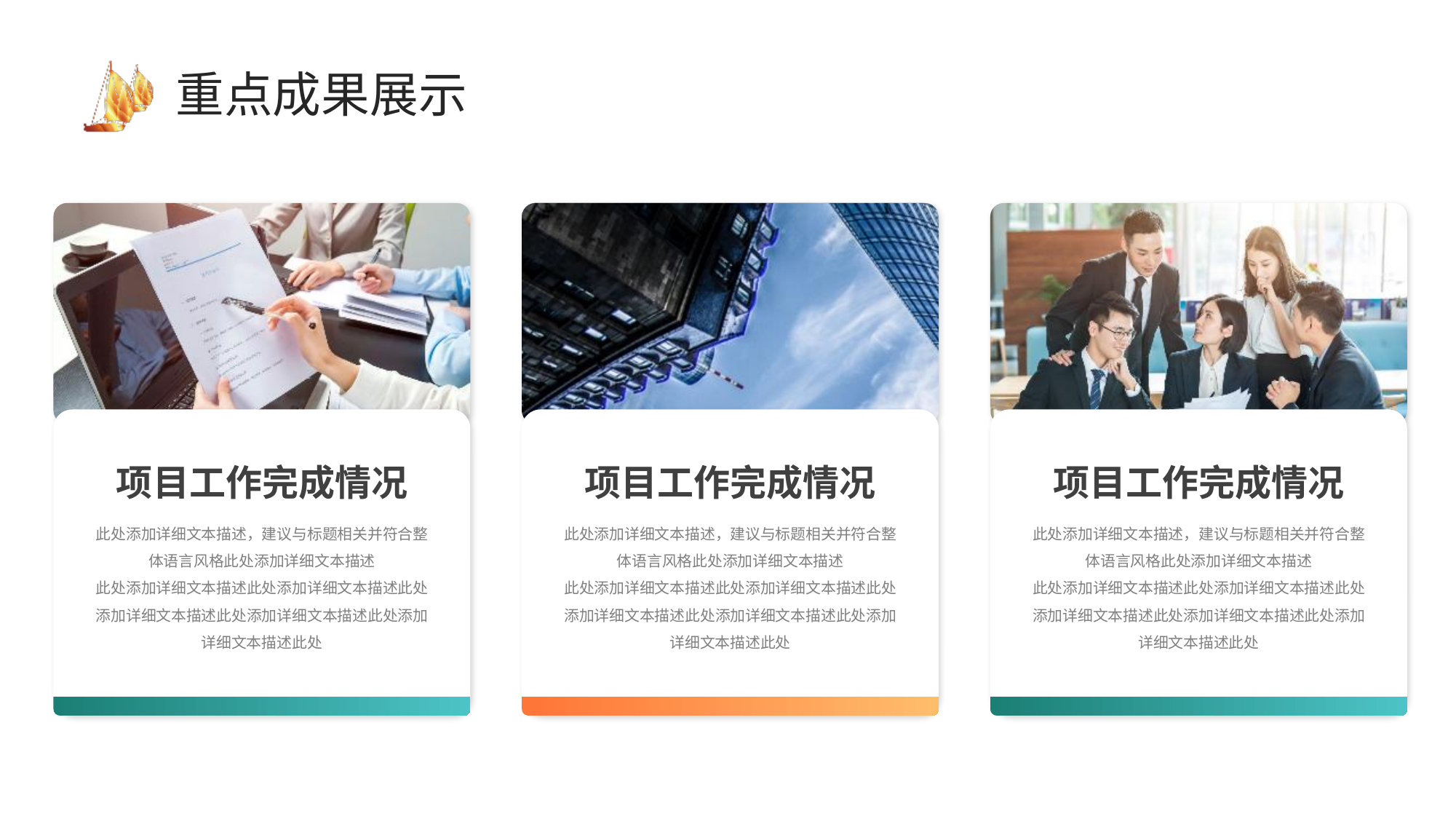

# 重点成果展示

项目工作完成情况
此处添加详细文本描述，建议与标题相关并符合整体语言风格此处添加详细文本描述
此处添加详细文本描述此处添加详细文本描述此处添加详细文本描述此处添加详细文本描述此处添加详细文本描述此处

项目工作完成情况
此处添加详细文本描述，建议与标题相关并符合整体语言风格此处添加详细文本描述
此处添加详细文本描述此处添加详细文本描述此处添加详细文本描述此处添加详细文本描述此处添加详细文本描述此处

项目工作完成情况
此处添加详细文本描述，建议与标题相关并符合整体语言风格此处添加详细文本描述
此处添加详细文本描述此处添加详细文本描述此处添加详细文本描述此处添加详细文本描述此处添加详细文本描述此处